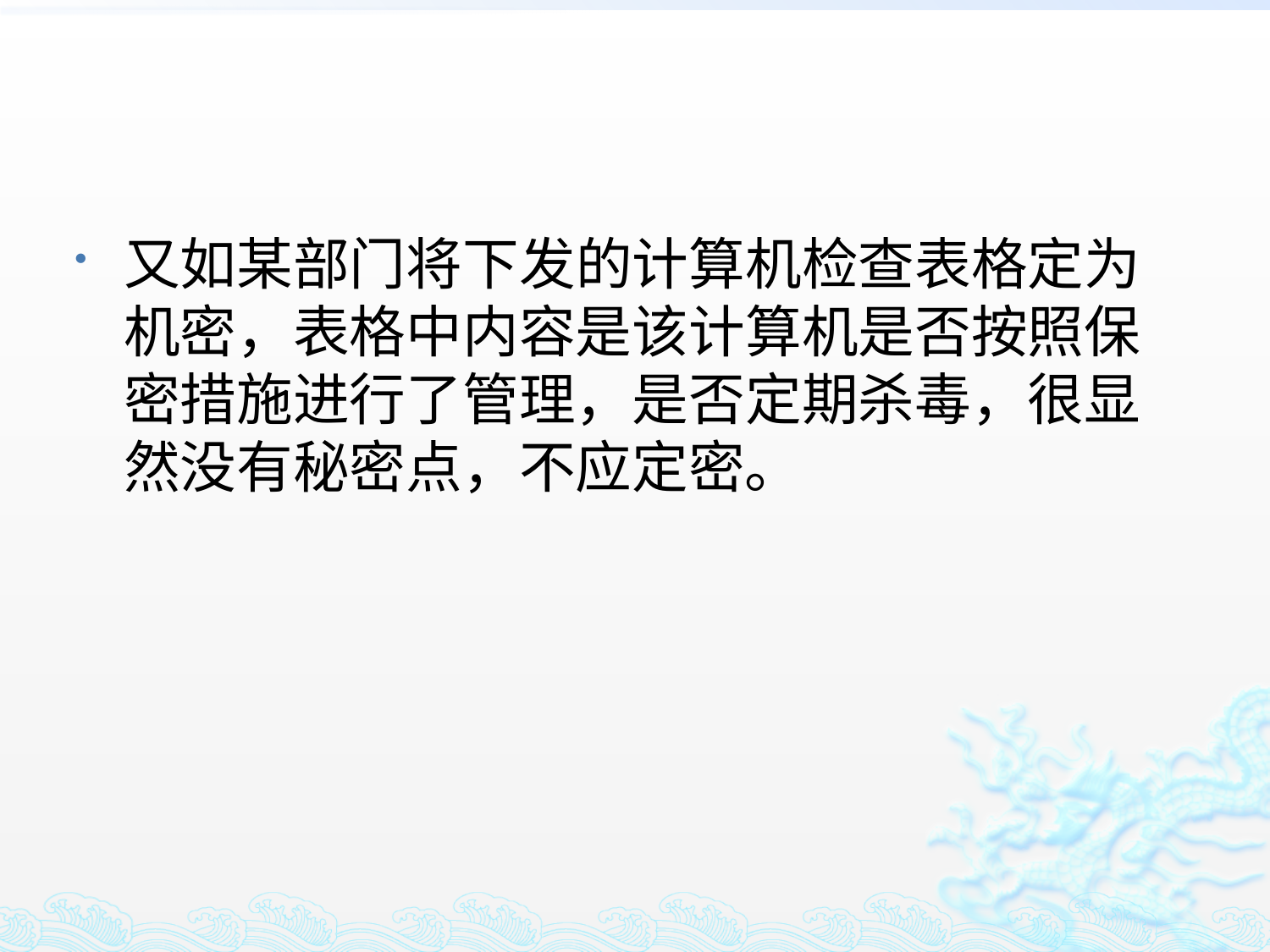

#
又如某部门将下发的计算机检查表格定为机密，表格中内容是该计算机是否按照保密措施进行了管理，是否定期杀毒，很显然没有秘密点，不应定密。